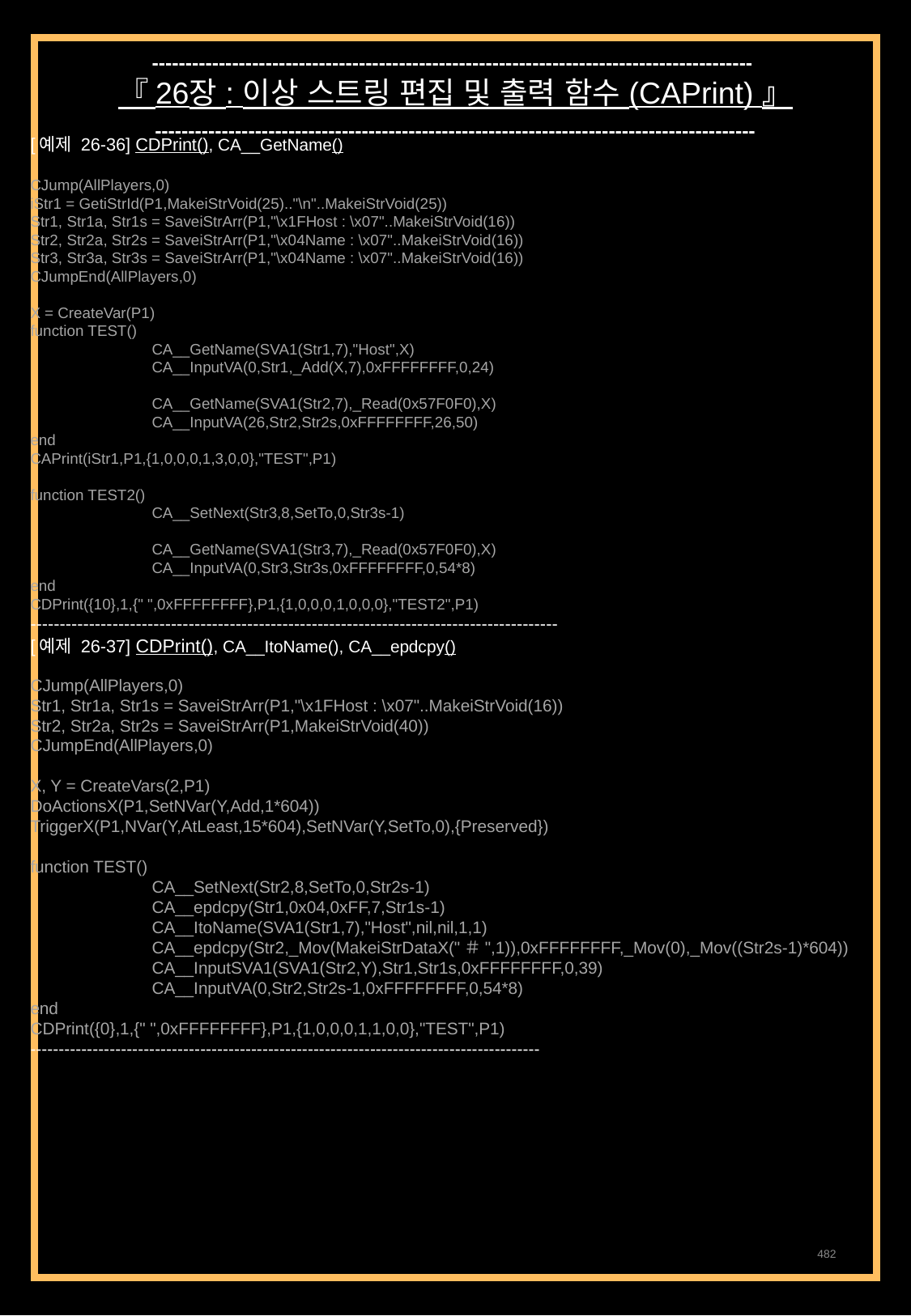

------------------------------------------------------------------------------------------
『 26장 : 이상 스트링 편집 및 출력 함수 (CAPrint) 』
------------------------------------------------------------------------------------------
[예제 26-36] CDPrint(), CA__GetName()

CJump(AllPlayers,0)
iStr1 = GetiStrId(P1,MakeiStrVoid(25).."\n"..MakeiStrVoid(25))
Str1, Str1a, Str1s = SaveiStrArr(P1,"\x1FHost : \x07"..MakeiStrVoid(16))
Str2, Str2a, Str2s = SaveiStrArr(P1,"\x04Name : \x07"..MakeiStrVoid(16))
Str3, Str3a, Str3s = SaveiStrArr(P1,"\x04Name : \x07"..MakeiStrVoid(16))
CJumpEnd(AllPlayers,0)

X = CreateVar(P1)
function TEST()
	CA__GetName(SVA1(Str1,7),"Host",X)
	CA__InputVA(0,Str1,_Add(X,7),0xFFFFFFFF,0,24)

	CA__GetName(SVA1(Str2,7),_Read(0x57F0F0),X)
	CA__InputVA(26,Str2,Str2s,0xFFFFFFFF,26,50)
end
CAPrint(iStr1,P1,{1,0,0,0,1,3,0,0},"TEST",P1)

function TEST2()
	CA__SetNext(Str3,8,SetTo,0,Str3s-1)

	CA__GetName(SVA1(Str3,7),_Read(0x57F0F0),X)
	CA__InputVA(0,Str3,Str3s,0xFFFFFFFF,0,54*8)
end
CDPrint({10},1,{" ",0xFFFFFFFF},P1,{1,0,0,0,1,0,0,0},"TEST2",P1)
------------------------------------------------------------------------------------------
[예제 26-37] CDPrint(), CA__ItoName(), CA__epdcpy()

CJump(AllPlayers,0)
Str1, Str1a, Str1s = SaveiStrArr(P1,"\x1FHost : \x07"..MakeiStrVoid(16))
Str2, Str2a, Str2s = SaveiStrArr(P1,MakeiStrVoid(40))
CJumpEnd(AllPlayers,0)

X, Y = CreateVars(2,P1)
DoActionsX(P1,SetNVar(Y,Add,1*604))
TriggerX(P1,NVar(Y,AtLeast,15*604),SetNVar(Y,SetTo,0),{Preserved})

function TEST()
	CA__SetNext(Str2,8,SetTo,0,Str2s-1)
	CA__epdcpy(Str1,0x04,0xFF,7,Str1s-1)
	CA__ItoName(SVA1(Str1,7),"Host",nil,nil,1,1)
	CA__epdcpy(Str2,_Mov(MakeiStrDataX("＃",1)),0xFFFFFFFF,_Mov(0),_Mov((Str2s-1)*604))
	CA__InputSVA1(SVA1(Str2,Y),Str1,Str1s,0xFFFFFFFF,0,39)
	CA__InputVA(0,Str2,Str2s-1,0xFFFFFFFF,0,54*8)
end
CDPrint({0},1,{" ",0xFFFFFFFF},P1,{1,0,0,0,1,1,0,0},"TEST",P1)
------------------------------------------------------------------------------------------
482